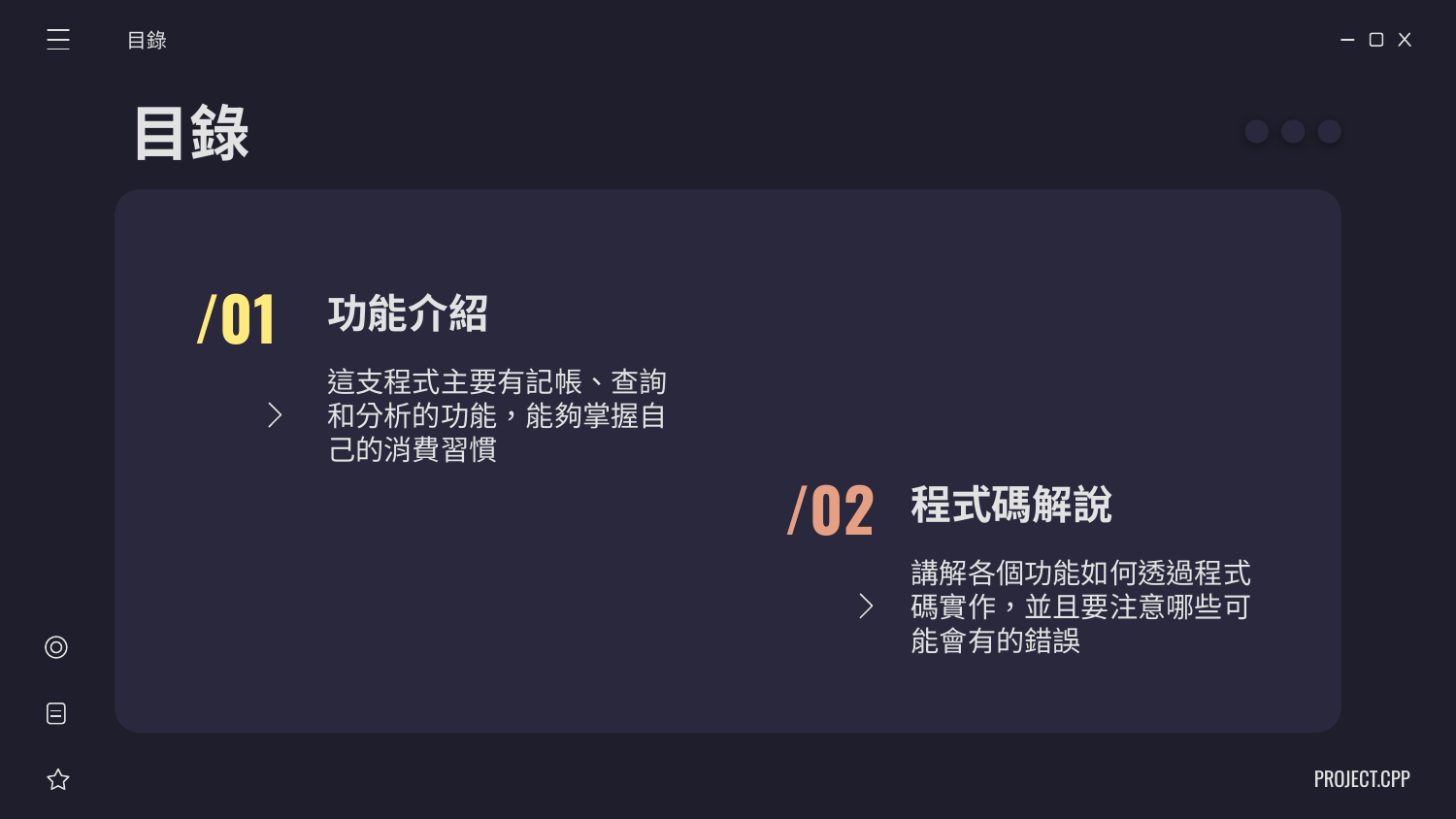

目錄

目錄

# 功能介紹
/01
這支程式主要有記帳、查詢和分析的功能，能夠掌握自己的消費習慣

程式碼解說
/02
講解各個功能如何透過程式碼實作，並且要注意哪些可能會有的錯誤

PROJECT.CPP